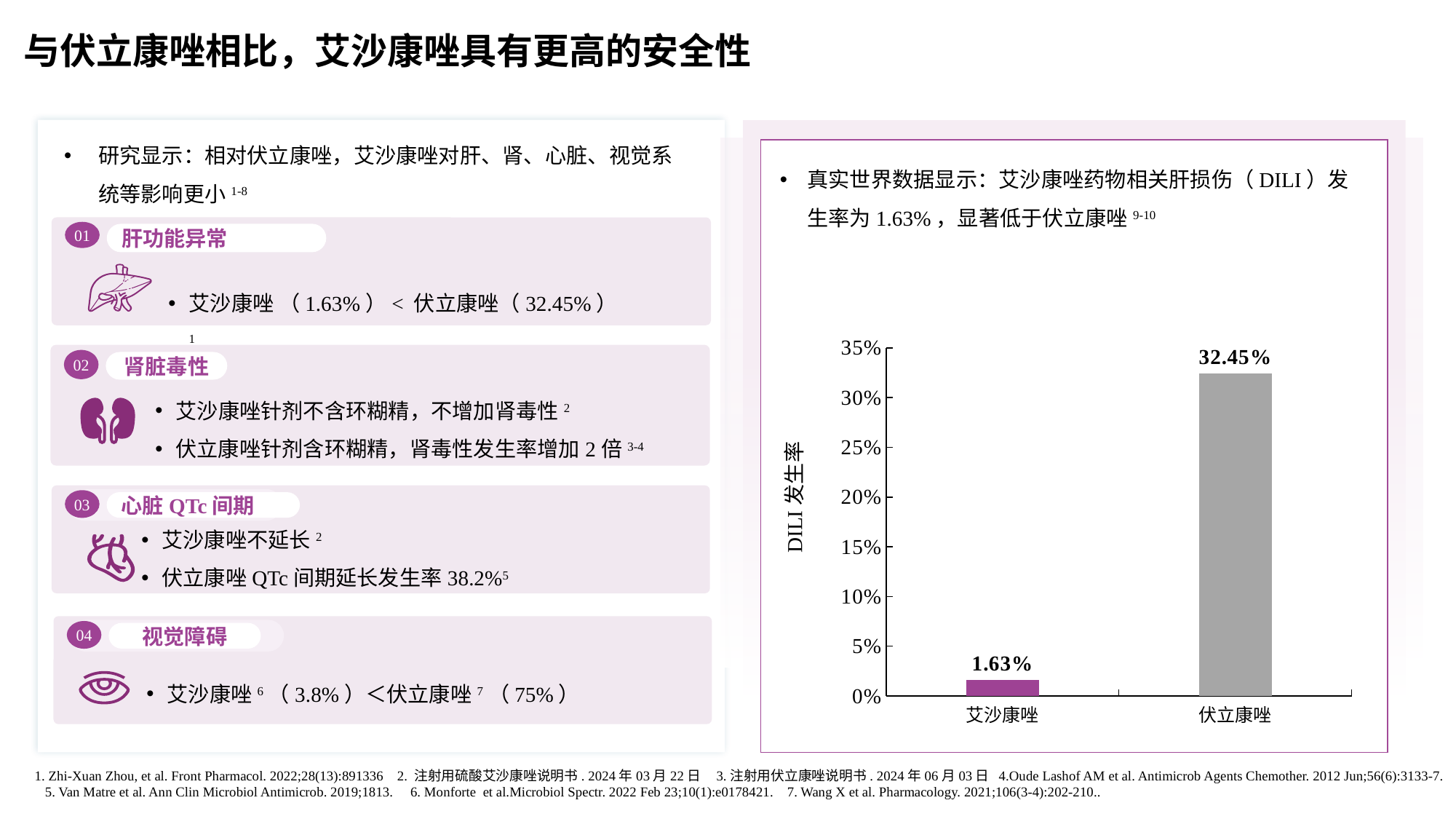

# 与伏立康唑相比，艾沙康唑具有更高的安全性

研究显示：相对伏立康唑，艾沙康唑对肝、肾、心脏、视觉系统等影响更小1-8
真实世界数据显示：艾沙康唑药物相关肝损伤（DILI）发生率为1.63%，显著低于伏立康唑9-10

01
肝功能异常
艾沙康唑 （1.63%）< 伏立康唑（32.45%）1

### Chart

| Category | 系列 1 |
|---|---|
| 艾沙康唑 | 0.0163 |
| 伏立康唑 | 0.3245 |
DILI发生率

02
肾脏毒性
艾沙康唑针剂不含环糊精，不增加肾毒性2
伏立康唑针剂含环糊精，肾毒性发生率增加2倍3-4

03
心脏QTc间期
艾沙康唑不延长2
伏立康唑QTc间期延长发生率38.2%5

04
视觉障碍
艾沙康唑6（3.8%）＜伏立康唑7（75%）

1. Zhi-Xuan Zhou, et al. Front Pharmacol. 2022;28(13):891336    2. 注射用硫酸艾沙康唑说明书. 2024年03月22日    3.注射用伏立康唑说明书. 2024年06月03日  4.Oude Lashof AM et al. Antimicrob Agents Chemother. 2012 Jun;56(6):3133-7.    5. Van Matre et al. Ann Clin Microbiol Antimicrob. 2019;1813.     6. Monforte  et al.Microbiol Spectr. 2022 Feb 23;10(1):e0178421.    7. Wang X et al. Pharmacology. 2021;106(3-4):202-210..